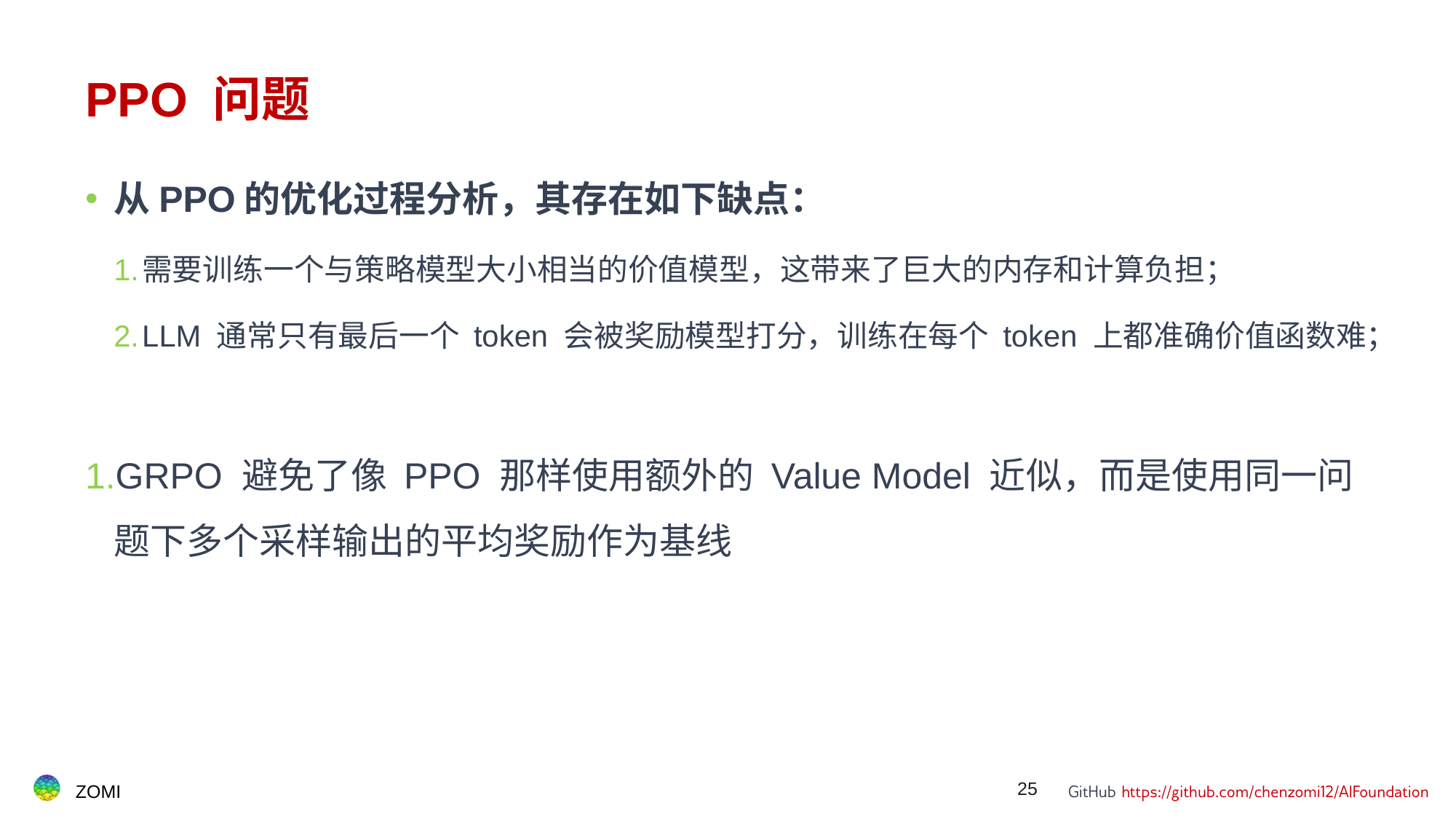

# PPO 问题
从PPO的优化过程分析，其存在如下缺点：
需要训练一个与策略模型大小相当的价值模型，这带来了巨大的内存和计算负担；
LLM 通常只有最后一个 token 会被奖励模型打分，训练在每个 token 上都准确价值函数难；

GRPO 避免了像 PPO 那样使用额外的 Value Model 近似，而是使用同一问题下多个采样输出的平均奖励作为基线